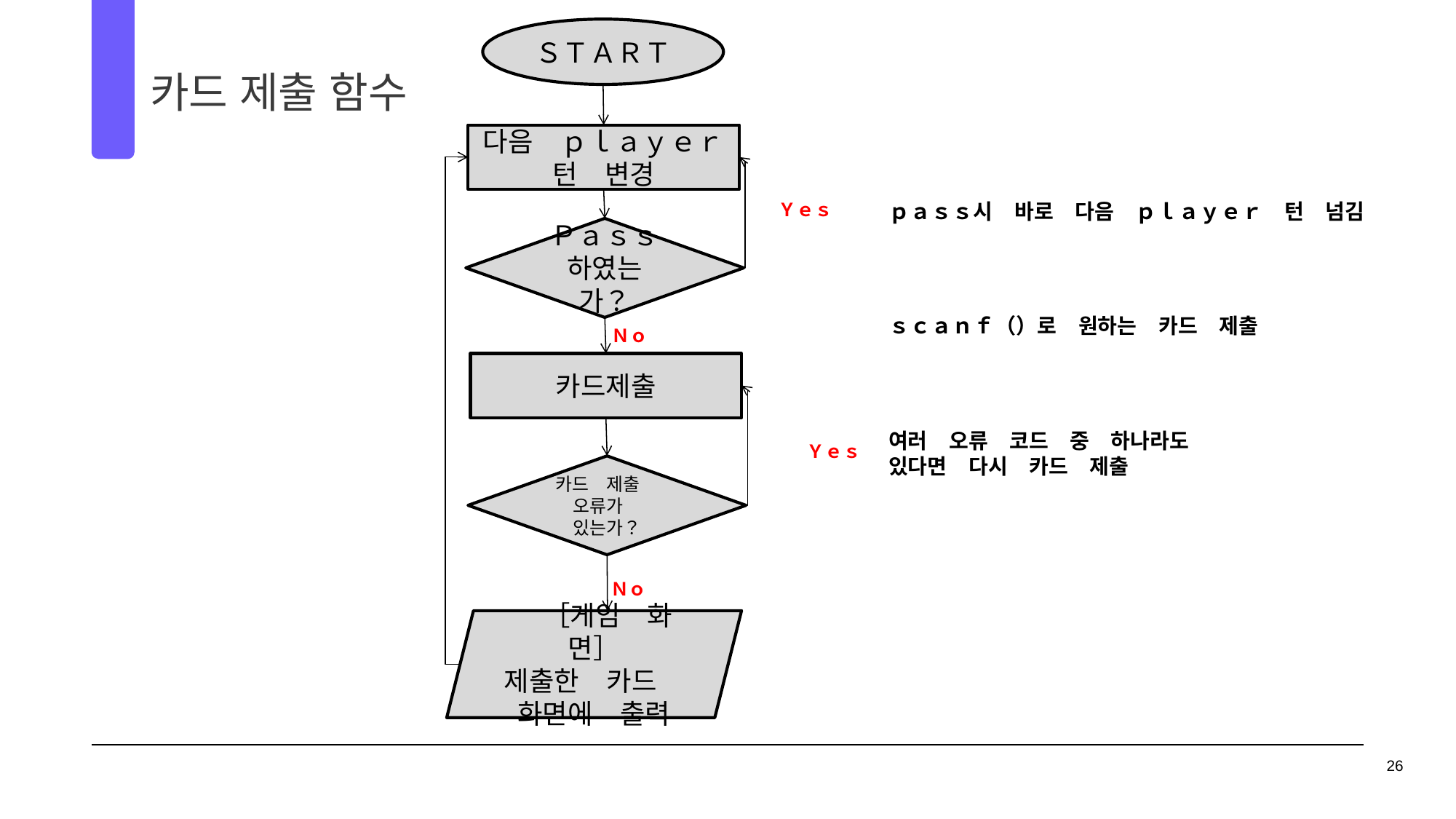

ＳＴＡＲＴ
카드 제출 함수
04
다음　ｐｌａｙｅｒ
턴　변경
ｐａｓｓ시　바로　다음　ｐｌａｙｅｒ　턴　넘김
Ｙｅｓ
Ｐａｓｓ
하였는가？
ｓｃａｎｆ（）로　원하는　카드　제출
Ｎｏ
카드제출
여러　오류　코드　중　하나라도　있다면　다시　카드　제출
Ｙｅｓ
카드　제출　오류가　있는가？
Ｎｏ
　［게임　화면］
제출한　카드　화면에　출력
26